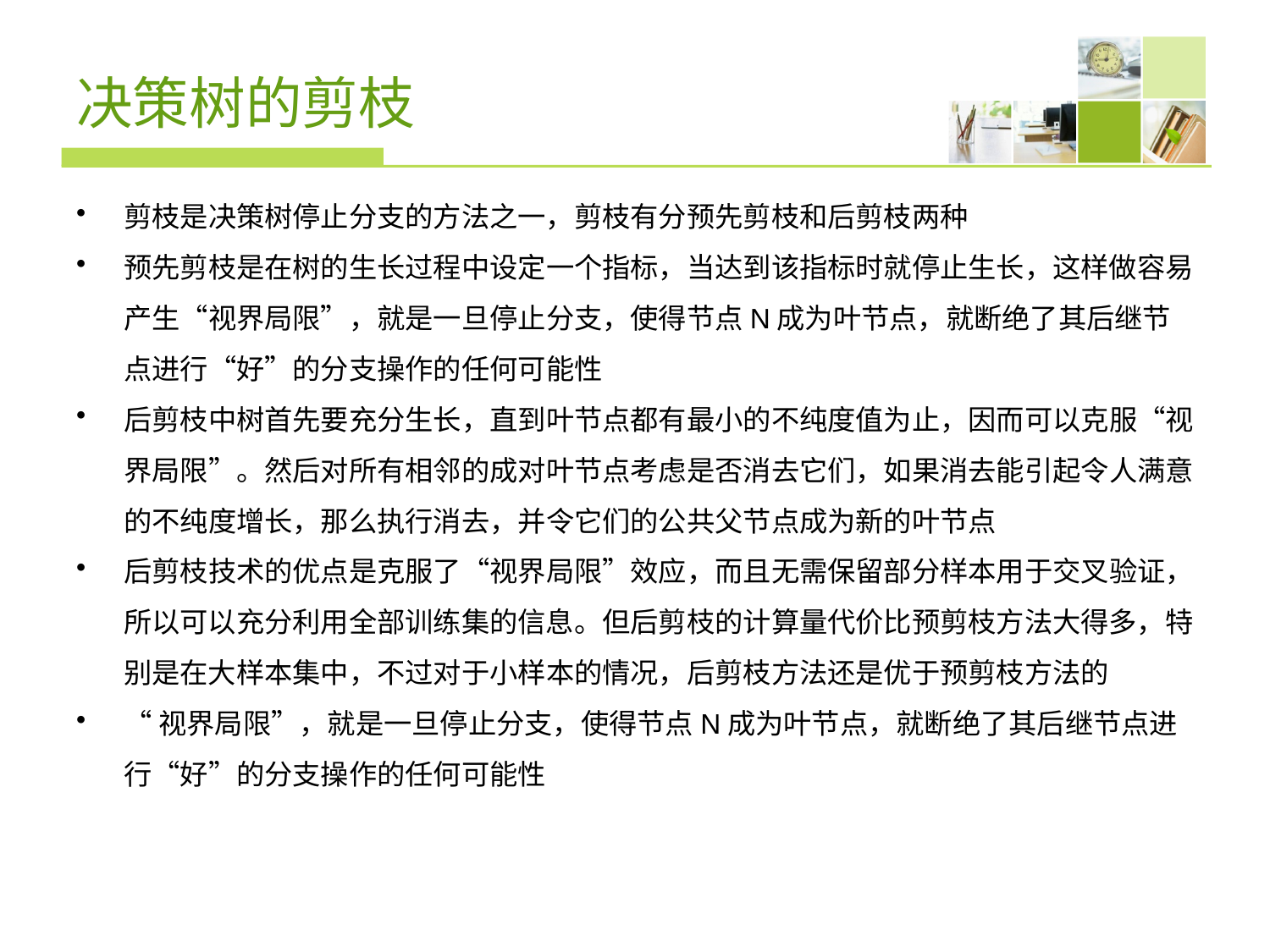

# 决策树的剪枝
剪枝是决策树停止分支的方法之一，剪枝有分预先剪枝和后剪枝两种
预先剪枝是在树的生长过程中设定一个指标，当达到该指标时就停止生长，这样做容易产生“视界局限”，就是一旦停止分支，使得节点N成为叶节点，就断绝了其后继节点进行“好”的分支操作的任何可能性
后剪枝中树首先要充分生长，直到叶节点都有最小的不纯度值为止，因而可以克服“视界局限”。然后对所有相邻的成对叶节点考虑是否消去它们，如果消去能引起令人满意的不纯度增长，那么执行消去，并令它们的公共父节点成为新的叶节点
后剪枝技术的优点是克服了“视界局限”效应，而且无需保留部分样本用于交叉验证，所以可以充分利用全部训练集的信息。但后剪枝的计算量代价比预剪枝方法大得多，特别是在大样本集中，不过对于小样本的情况，后剪枝方法还是优于预剪枝方法的
“视界局限”，就是一旦停止分支，使得节点N成为叶节点，就断绝了其后继节点进行“好”的分支操作的任何可能性